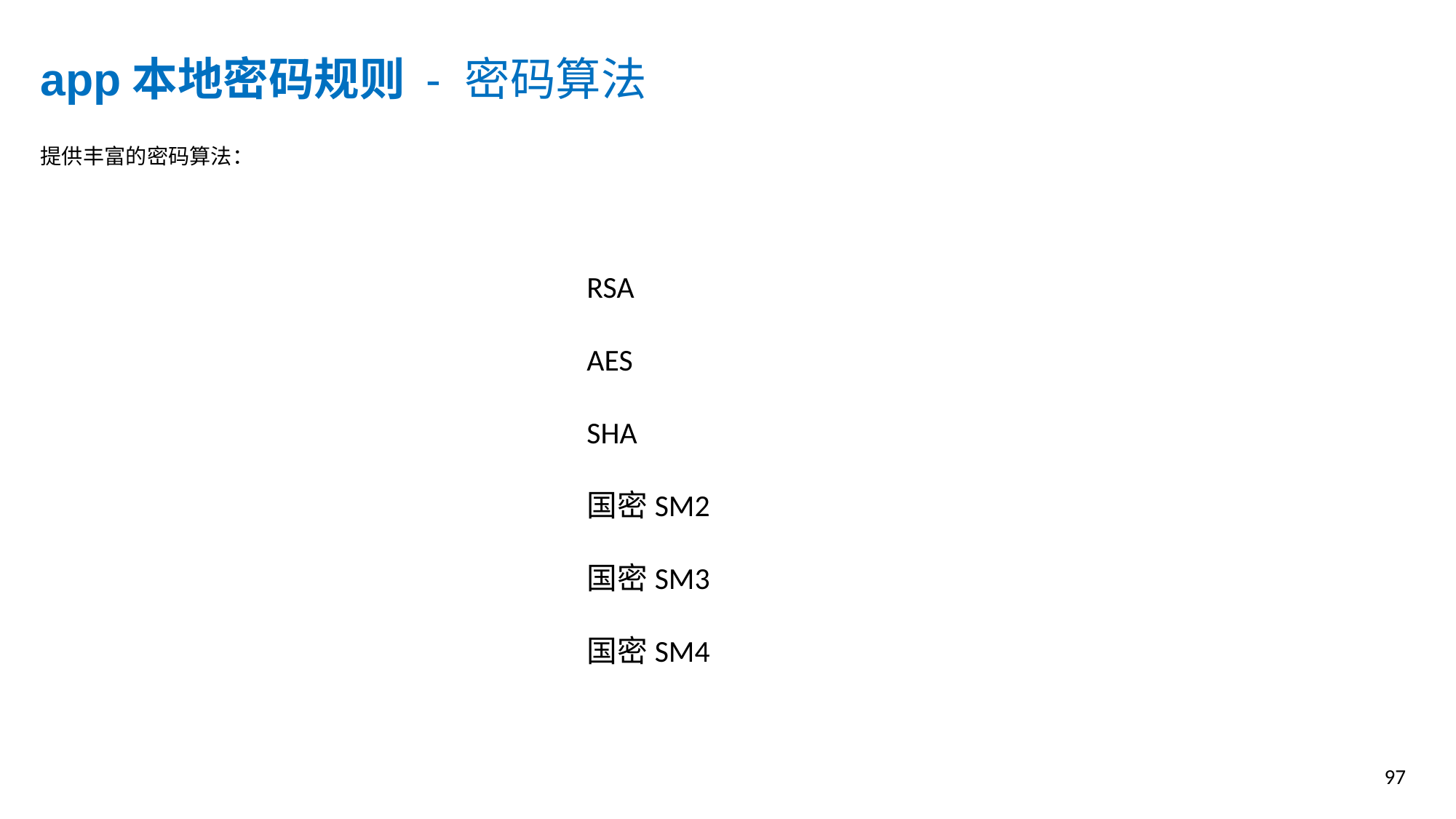

app本地密码规则 - 密码算法
提供丰富的密码算法：
RSA

AES

SHA

国密SM2

国密SM3

国密SM4
97